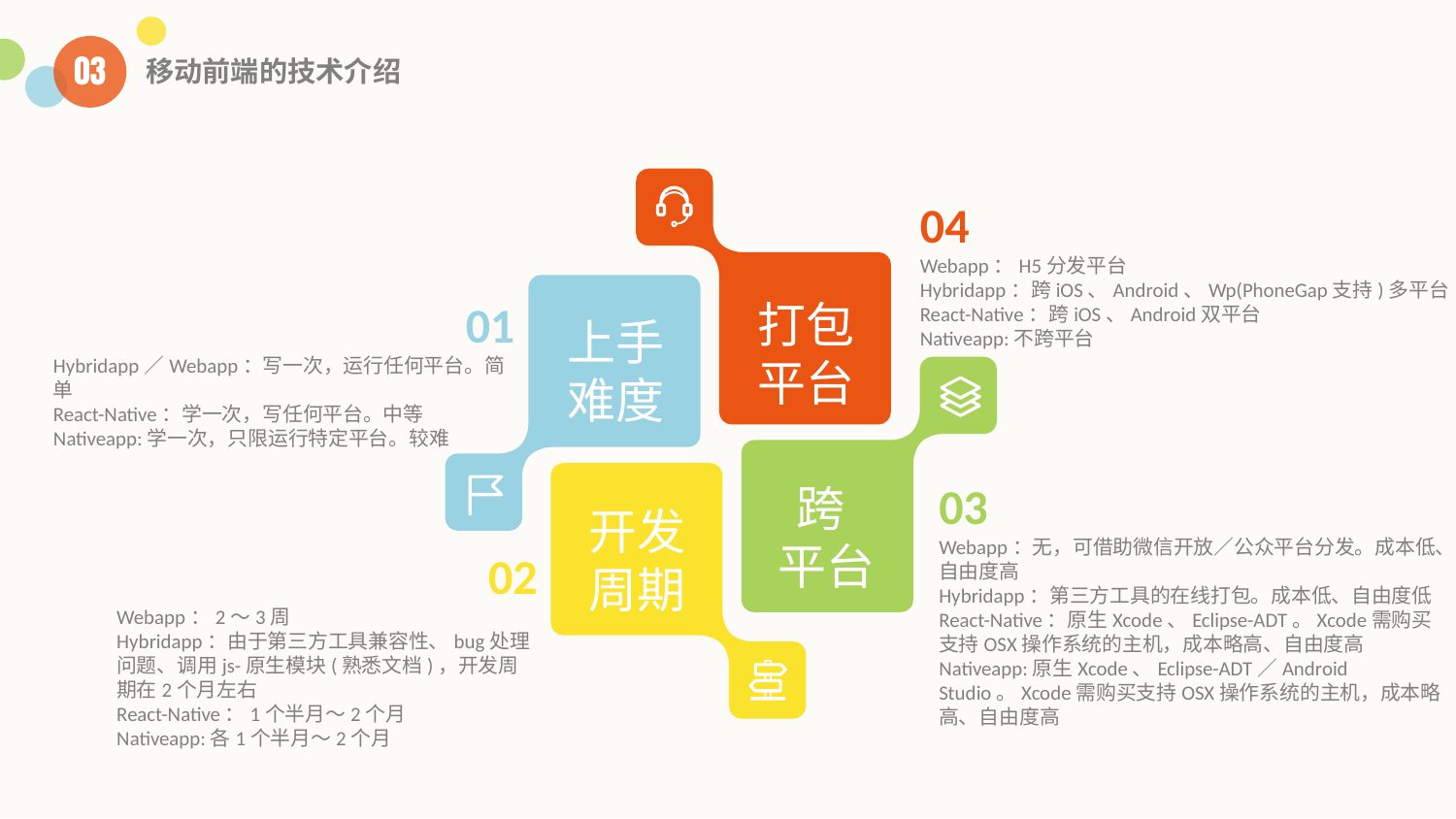

03
移动前端的技术介绍

04
Webapp：H5分发平台
Hybridapp：跨iOS、Android、Wp(PhoneGap支持)多平台
React-Native：跨iOS、Android双平台
Nativeapp:不跨平台

打包平台
 01
Hybridapp／Webapp：写一次，运行任何平台。简单
React-Native：学一次，写任何平台。中等
Nativeapp:学一次，只限运行特定平台。较难
上手难度

03
Webapp：无，可借助微信开放／公众平台分发。成本低、自由度高
Hybridapp：第三方工具的在线打包。成本低、自由度低
React-Native：原生Xcode、Eclipse-ADT。Xcode需购买支持OSX操作系统的主机，成本略高、自由度高
Nativeapp:原生Xcode、Eclipse-ADT／Android Studio。Xcode需购买支持OSX操作系统的主机，成本略高、自由度高

跨
平台
开发周期
 02
Webapp：2～3周
Hybridapp：由于第三方工具兼容性、bug处理问题、调用js-原生模块(熟悉文档)，开发周期在2个月左右
React-Native：1个半月～2个月
Nativeapp:各1个半月～2个月